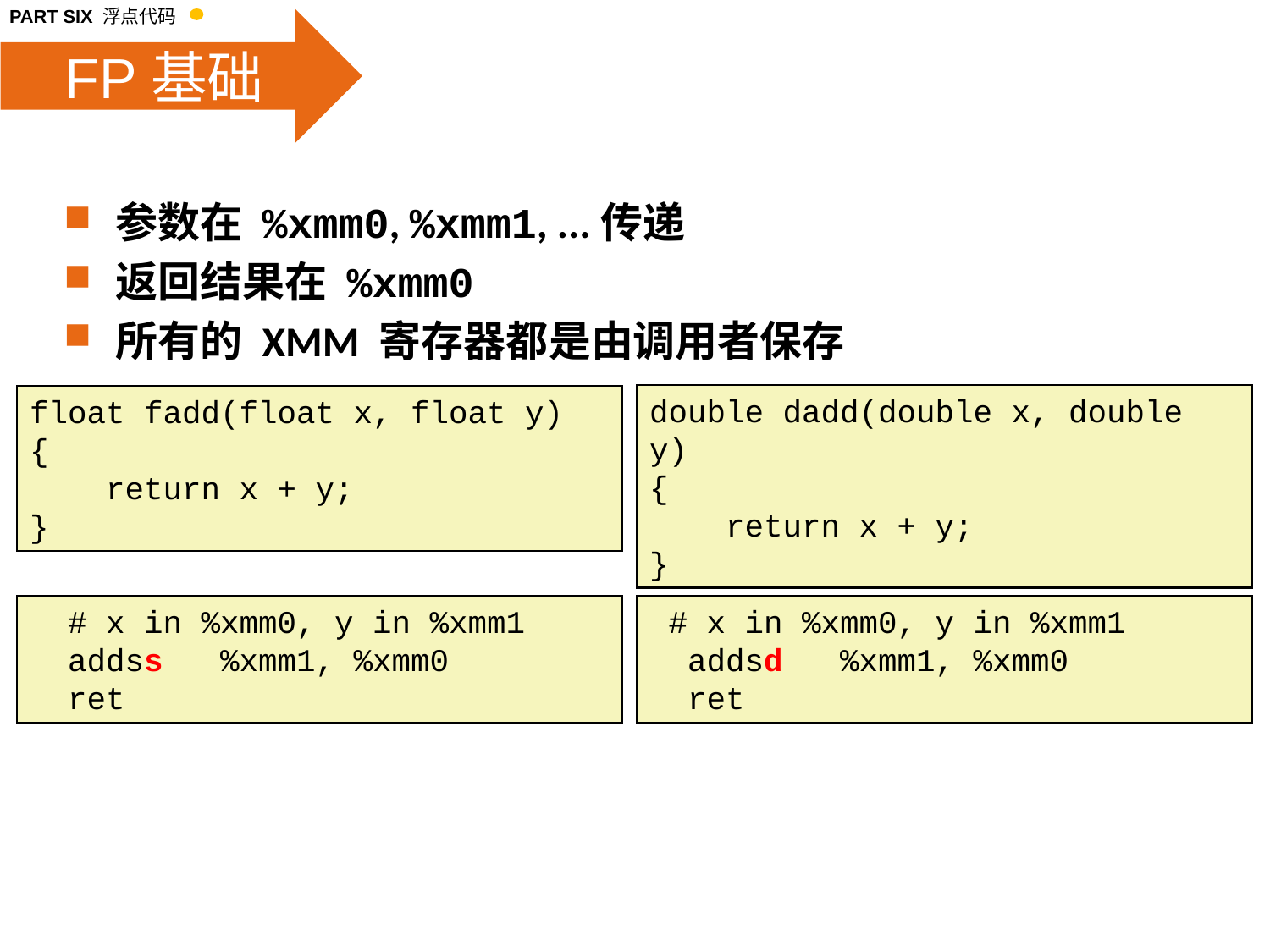

PART SIX 浮点代码
FP基础

参数在 %xmm0, %xmm1, ...传递
返回结果在 %xmm0
所有的 XMM 寄存器都是由调用者保存
double dadd(double x, double y)
{
    return x + y;
}
float fadd(float x, float y)
{
    return x + y;
}
  # x in %xmm0, y in %xmm1
  addss   %xmm1, %xmm0
  ret
 # x in %xmm0, y in %xmm1
  addsd   %xmm1, %xmm0
  ret